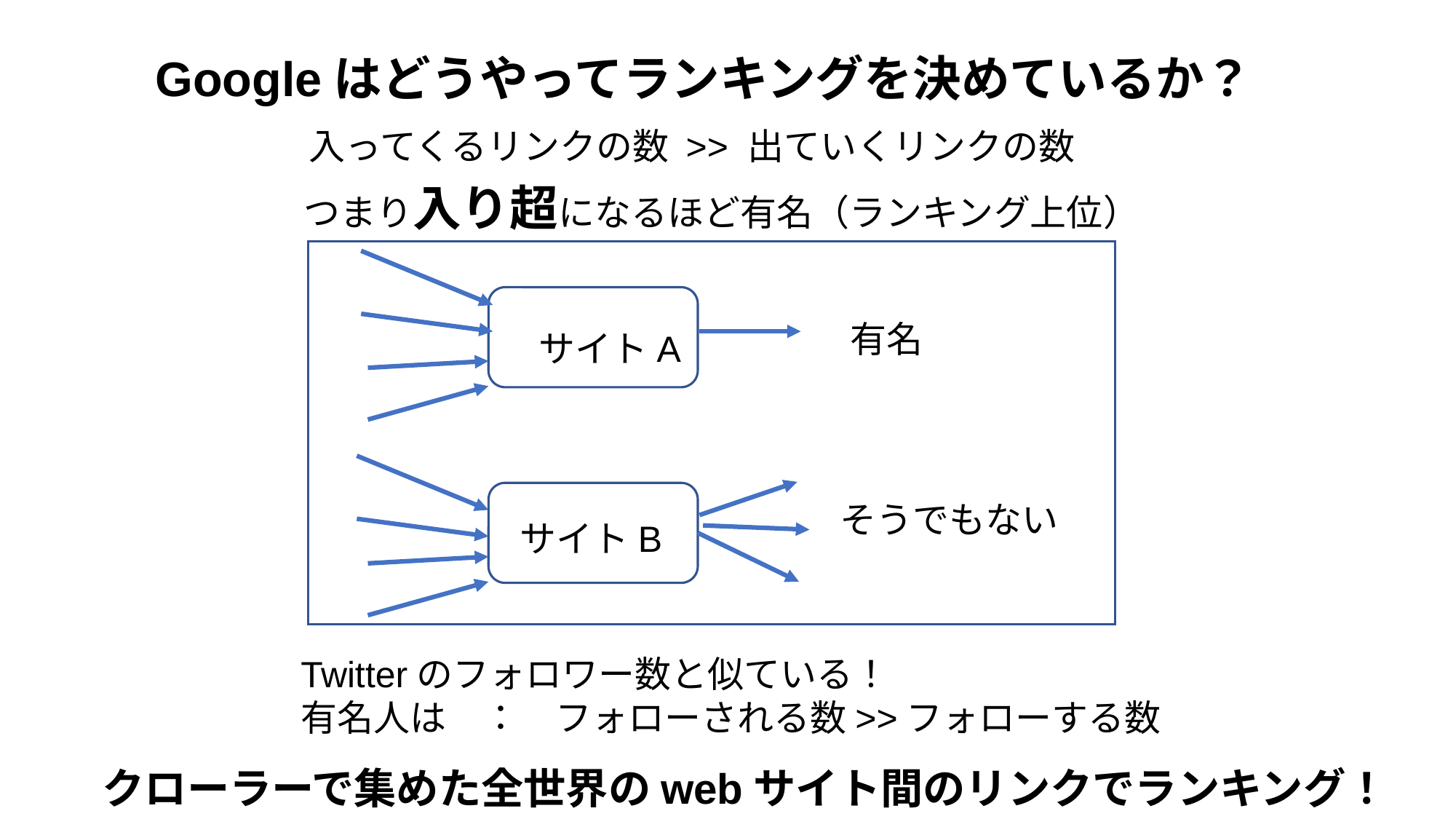

Googleはどうやってランキングを決めているか？
入ってくるリンクの数 >> 出ていくリンクの数
つまり入り超になるほど有名（ランキング上位）

有名
サイトA

そうでもない
サイトB
Twitterのフォロワー数と似ている！
有名人は　：　フォローされる数>>フォローする数
クローラーで集めた全世界のwebサイト間のリンクでランキング！